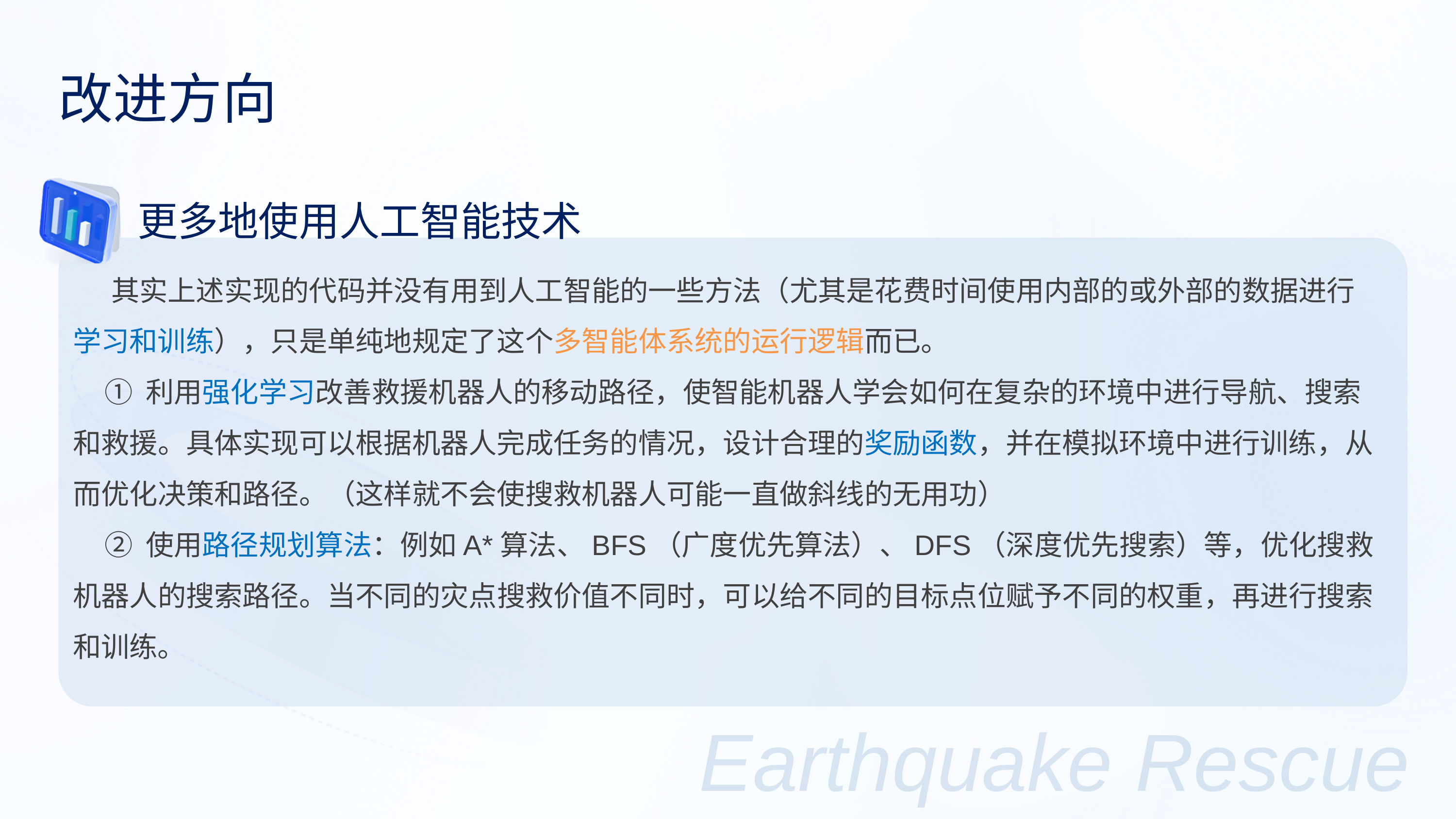

改进方向
更多地使用人工智能技术

     其实上述实现的代码并没有用到人工智能的一些方法（尤其是花费时间使用内部的或外部的数据进行学习和训练），只是单纯地规定了这个多智能体系统的运行逻辑而已。
     ① 利用强化学习改善救援机器人的移动路径，使智能机器人学会如何在复杂的环境中进行导航、搜索和救援。具体实现可以根据机器人完成任务的情况，设计合理的奖励函数，并在模拟环境中进行训练，从而优化决策和路径。（这样就不会使搜救机器人可能一直做斜线的无用功）
     ② 使用路径规划算法：例如A*算法、BFS（广度优先算法）、DFS（深度优先搜索）等，优化搜救机器人的搜索路径。当不同的灾点搜救价值不同时，可以给不同的目标点位赋予不同的权重，再进行搜索和训练。
Earthquake Rescue